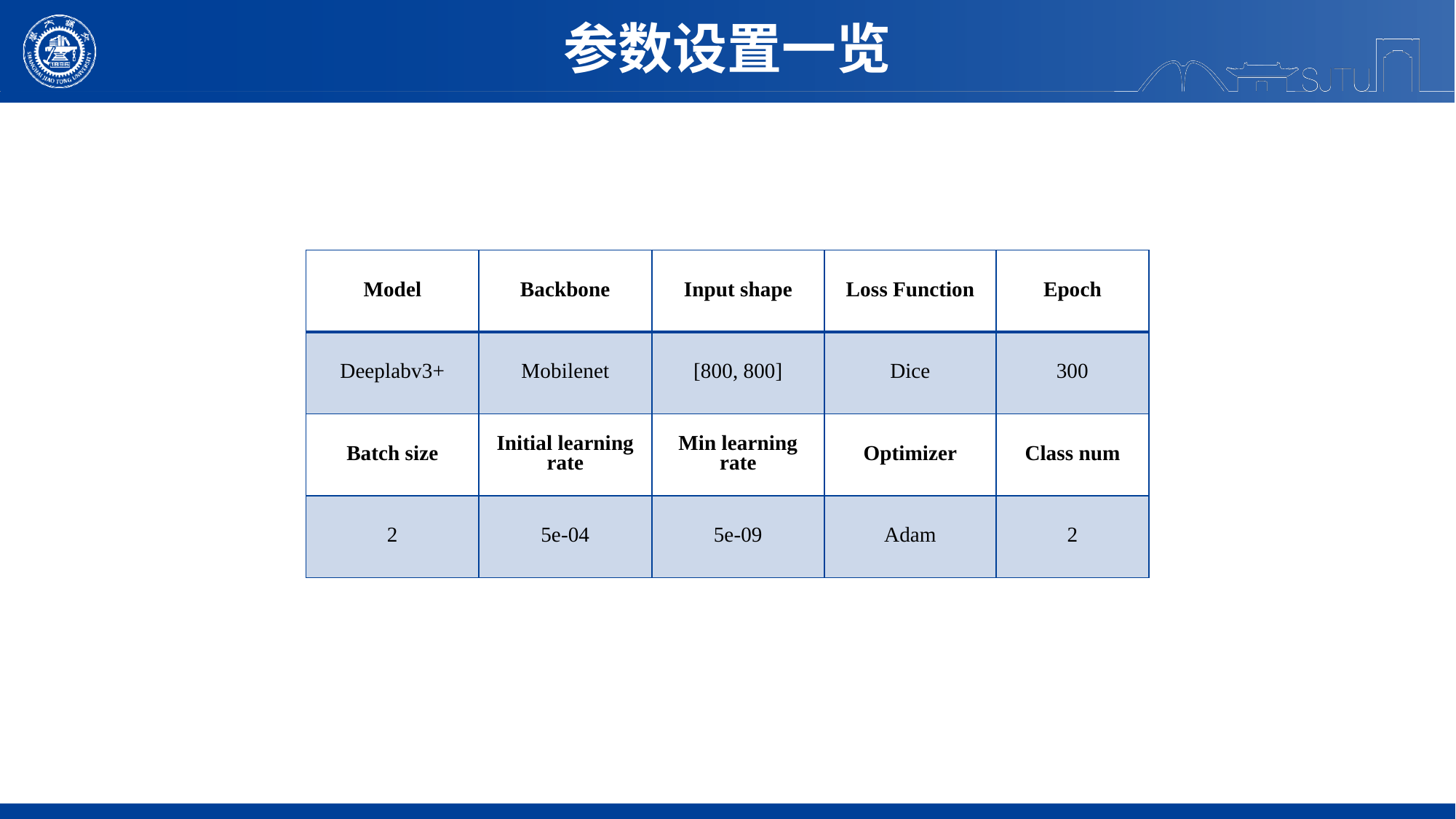

参数设置一览
| Model | Backbone | Input shape | Loss Function | Epoch |
| --- | --- | --- | --- | --- |
| Deeplabv3+ | Mobilenet | [800, 800] | Dice | 300 |
| Batch size | Initial learning rate | Min learning rate | Optimizer | Class num |
| 2 | 5e-04 | 5e-09 | Adam | 2 |